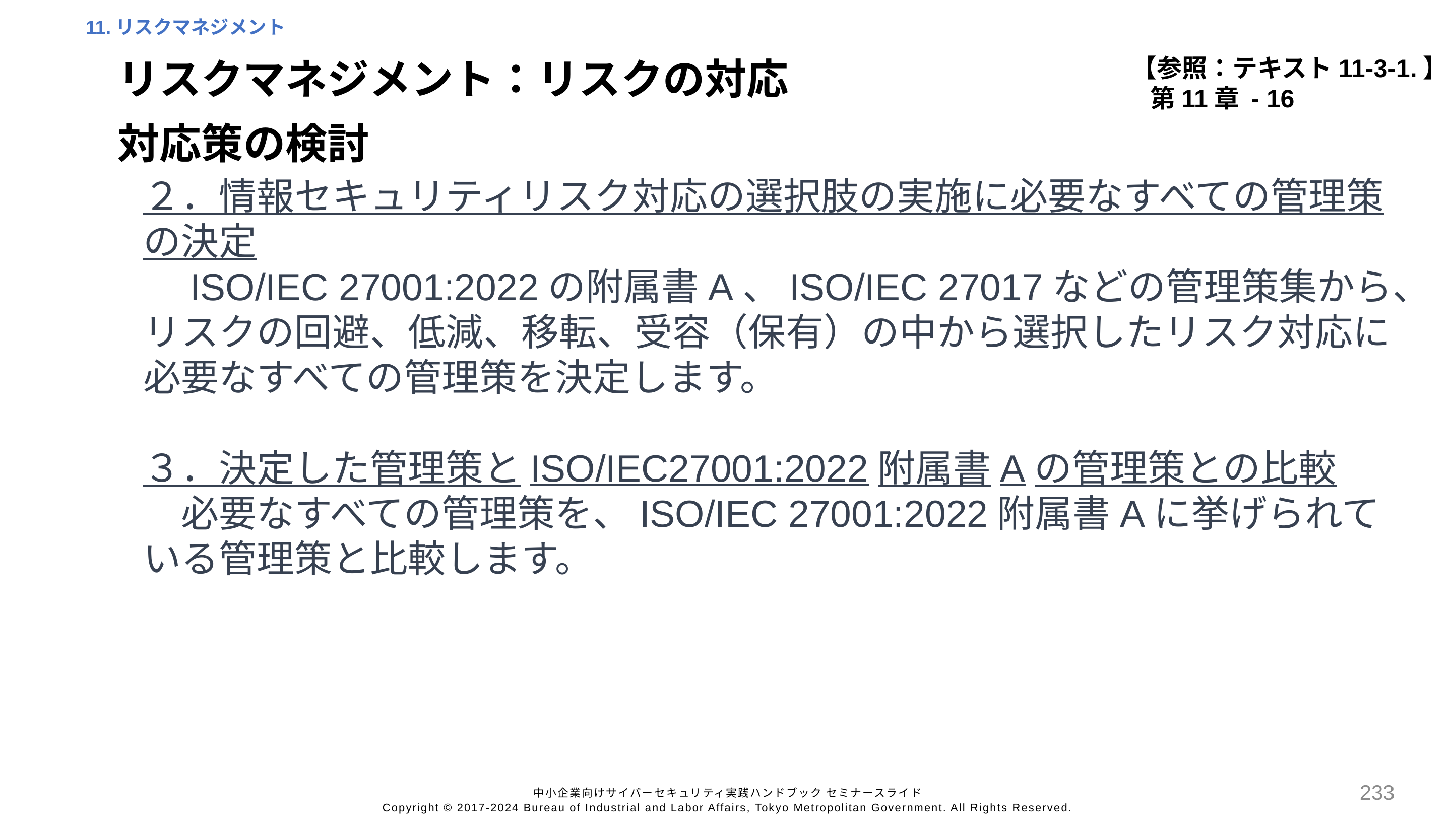

11.リスクマネジメント
【参照：テキスト11-3-1.】
第11章 - 16
リスクマネジメント：リスクの対応
対応策の検討
２．情報セキュリティリスク対応の選択肢の実施に必要なすべての管理策の決定
　ISO/IEC 27001:2022の附属書A、ISO/IEC 27017などの管理策集から、リスクの回避、低減、移転、受容（保有）の中から選択したリスク対応に必要なすべての管理策を決定します。

３．決定した管理策とISO/IEC27001:2022附属書Aの管理策との比較
　必要なすべての管理策を、ISO/IEC 27001:2022附属書Aに挙げられている管理策と比較します。

233